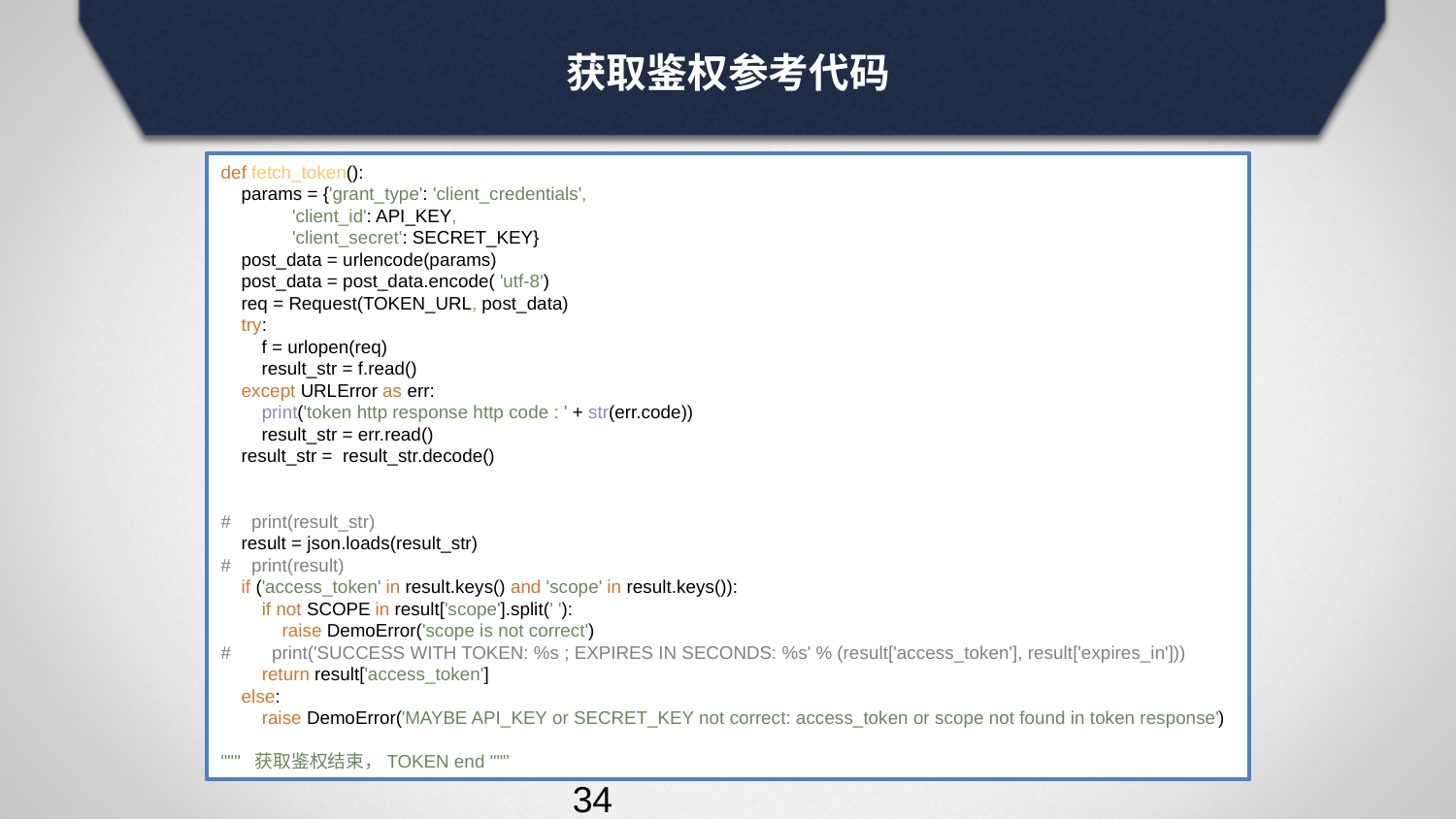

获取鉴权参考代码
def fetch_token():
    params = {'grant_type': 'client_credentials',
              'client_id': API_KEY,
              'client_secret': SECRET_KEY}
    post_data = urlencode(params)
    post_data = post_data.encode( 'utf-8')
    req = Request(TOKEN_URL, post_data)
    try:
        f = urlopen(req)
        result_str = f.read()
    except URLError as err:
        print('token http response http code : ' + str(err.code))
        result_str = err.read()
    result_str =  result_str.decode()
#    print(result_str)
    result = json.loads(result_str)
#    print(result)
    if ('access_token' in result.keys() and 'scope' in result.keys()):
        if not SCOPE in result['scope'].split(' '):
            raise DemoError('scope is not correct')
#        print('SUCCESS WITH TOKEN: %s ; EXPIRES IN SECONDS: %s' % (result['access_token'], result['expires_in']))
        return result['access_token']
    else:
        raise DemoError('MAYBE API_KEY or SECRET_KEY not correct: access_token or scope not found in token response')
"""  获取鉴权结束，TOKEN end """
34